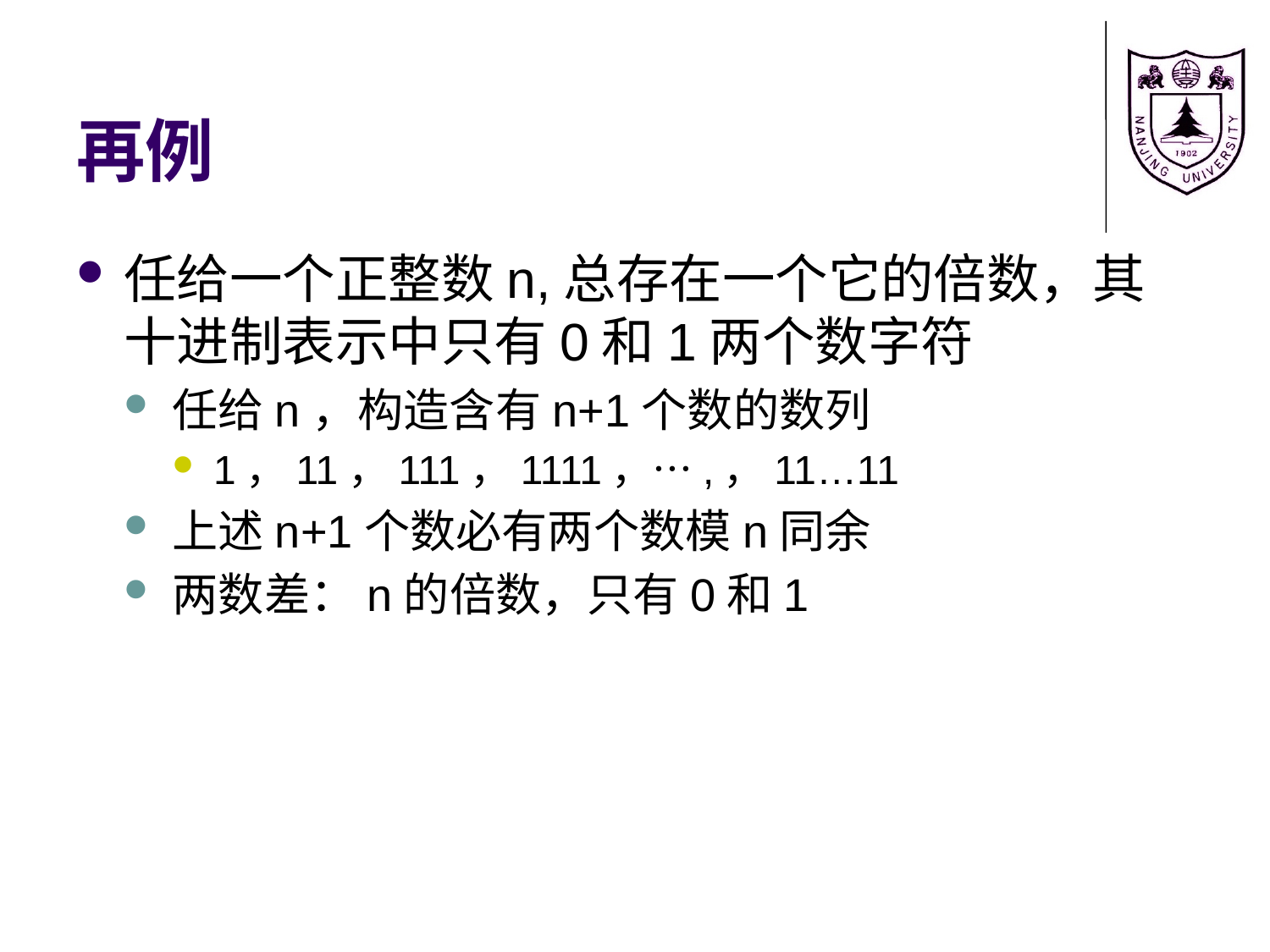

# 再例
任给一个正整数n,总存在一个它的倍数，其十进制表示中只有0和1两个数字符
任给n，构造含有n+1个数的数列
1，11，111，1111，…,，11…11
上述n+1个数必有两个数模n同余
两数差：n的倍数，只有0和1